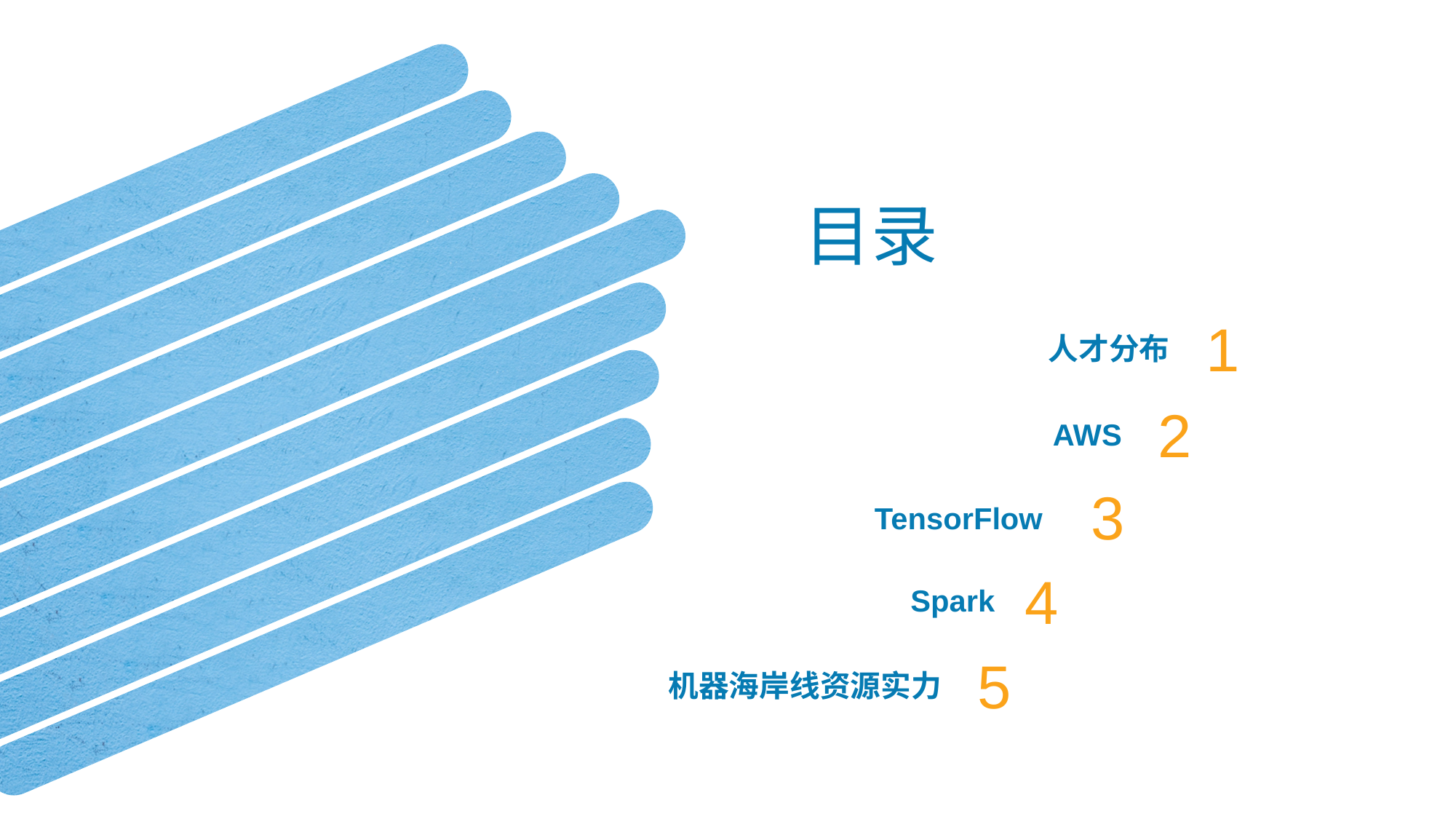

目录
1
人才分布
2
AWS

3
TensorFlow
4
Spark

5
机器海岸线资源实力